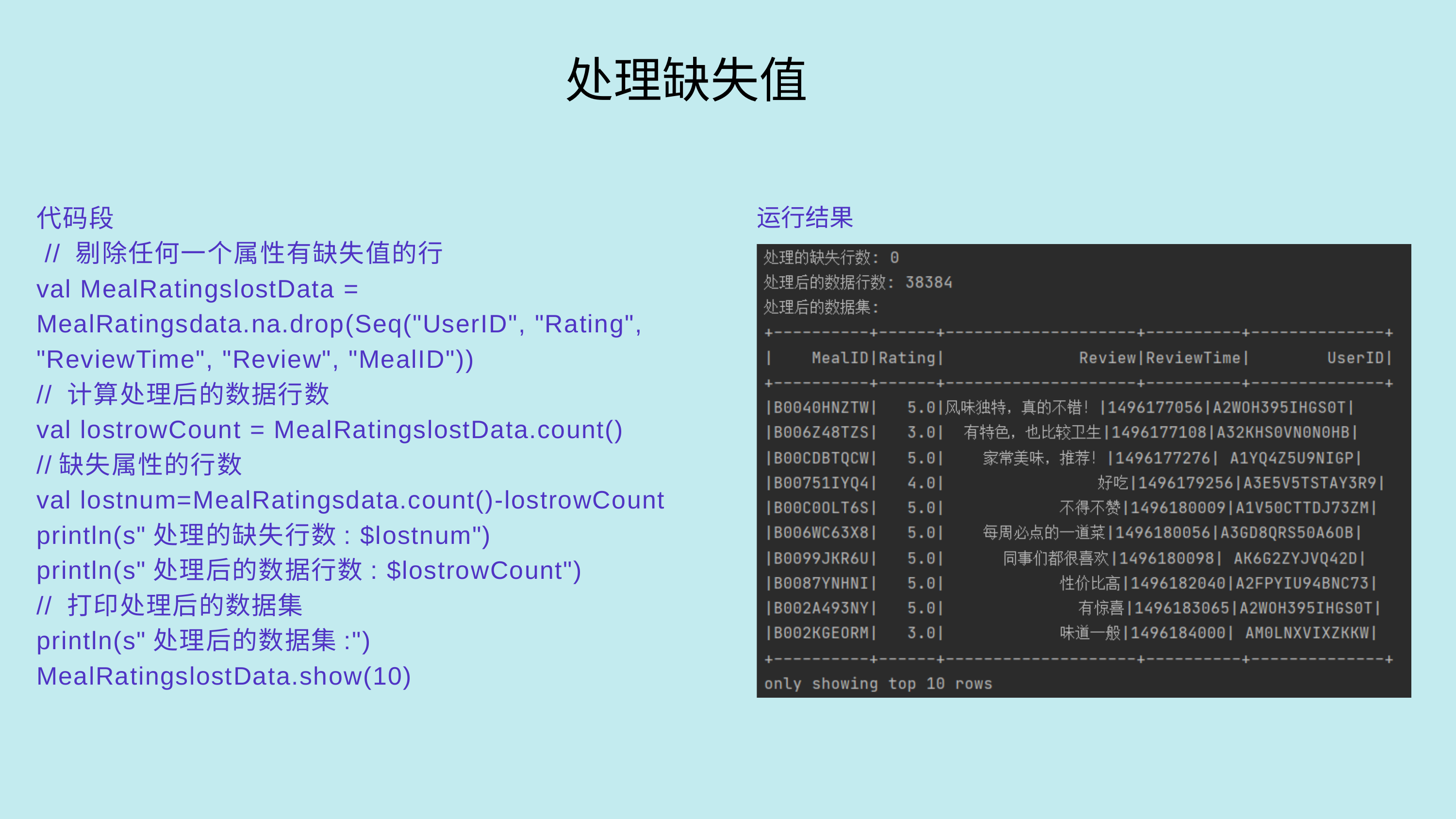

处理缺失值
运行结果
代码段
 // 剔除任何一个属性有缺失值的行
val MealRatingslostData = MealRatingsdata.na.drop(Seq("UserID", "Rating", "ReviewTime", "Review", "MealID"))
// 计算处理后的数据行数
val lostrowCount = MealRatingslostData.count()
//缺失属性的行数
val lostnum=MealRatingsdata.count()-lostrowCount
println(s"处理的缺失行数: $lostnum")
println(s"处理后的数据行数: $lostrowCount")
// 打印处理后的数据集
println(s"处理后的数据集:")
MealRatingslostData.show(10)